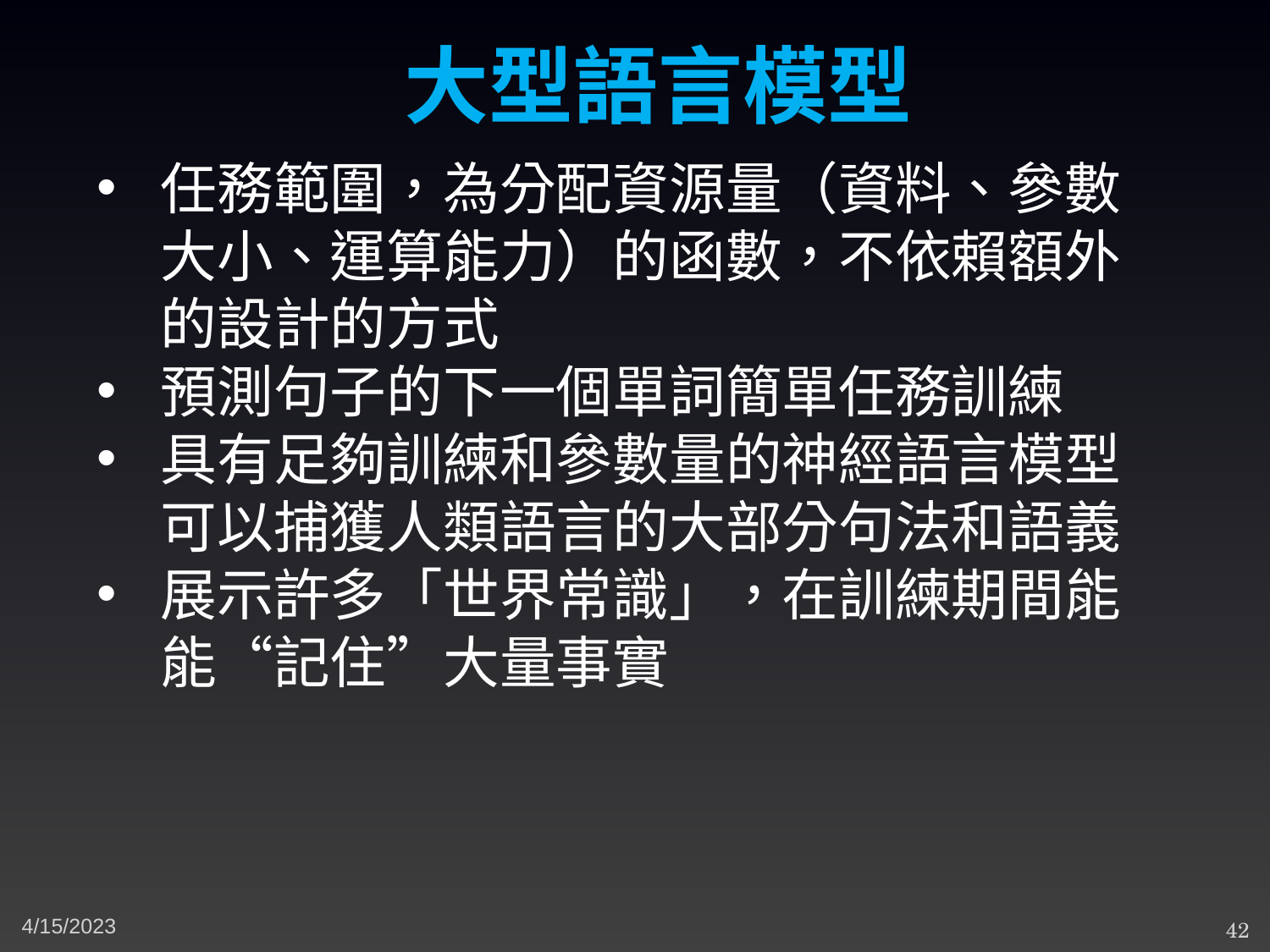

大型語言模型
任務範圍，為分配資源量（資料、參數大小、運算能力）的函數，不依賴額外的設計的方式
預測句子的下一個單詞簡單任務訓練
具有足夠訓練和參數量的神經語言模型可以捕獲人類語言的大部分句法和語義
展示許多「世界常識」，在訓練期間能能“記住”大量事實
4/15/2023
42